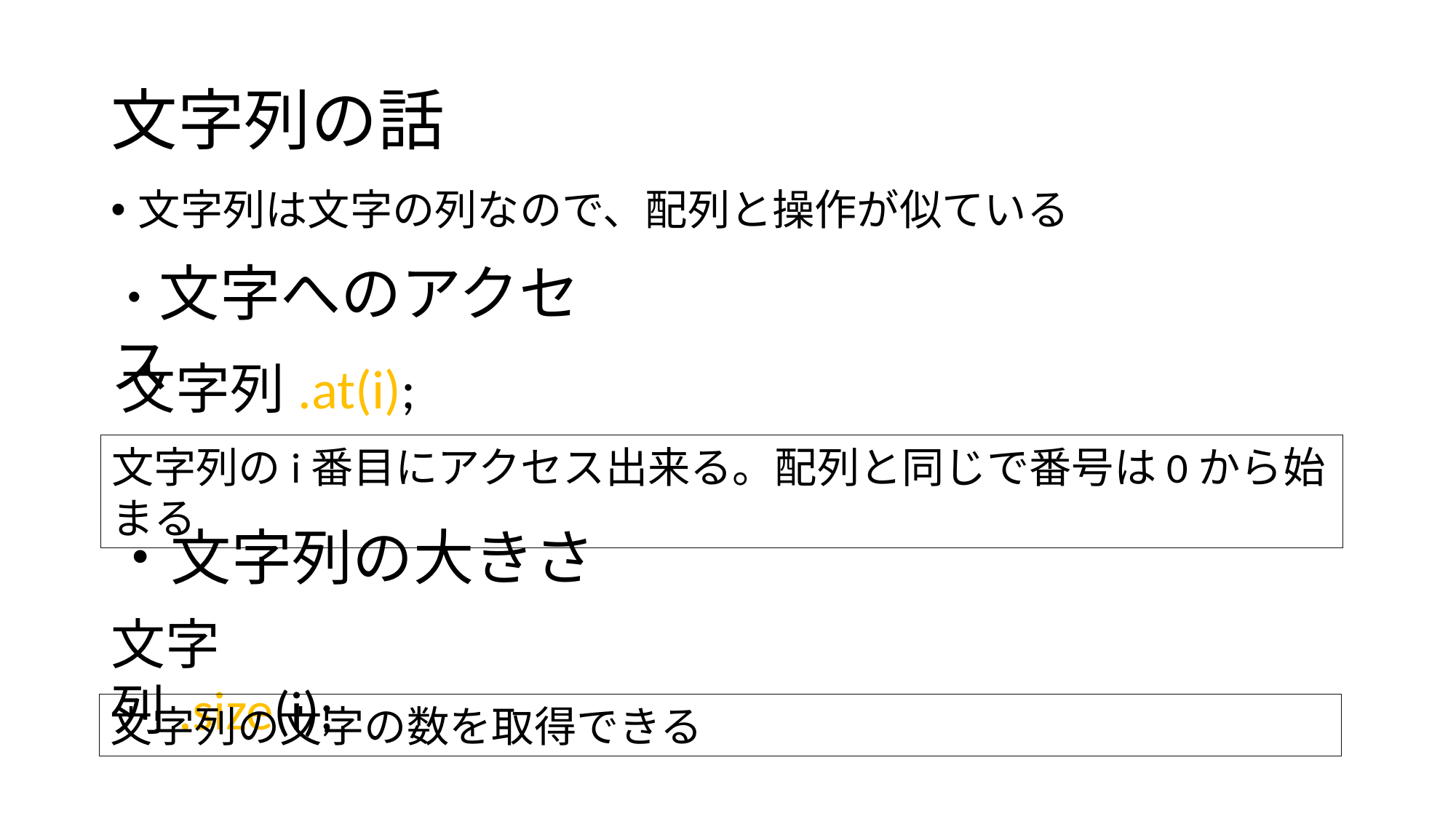

# 文字列の話
文字列は文字の列なので、配列と操作が似ている
・文字へのアクセス
文字列.at(i);
文字列のi番目にアクセス出来る。配列と同じで番号は0から始まる
・文字列の大きさ
文字列.size(i);
文字列の文字の数を取得できる